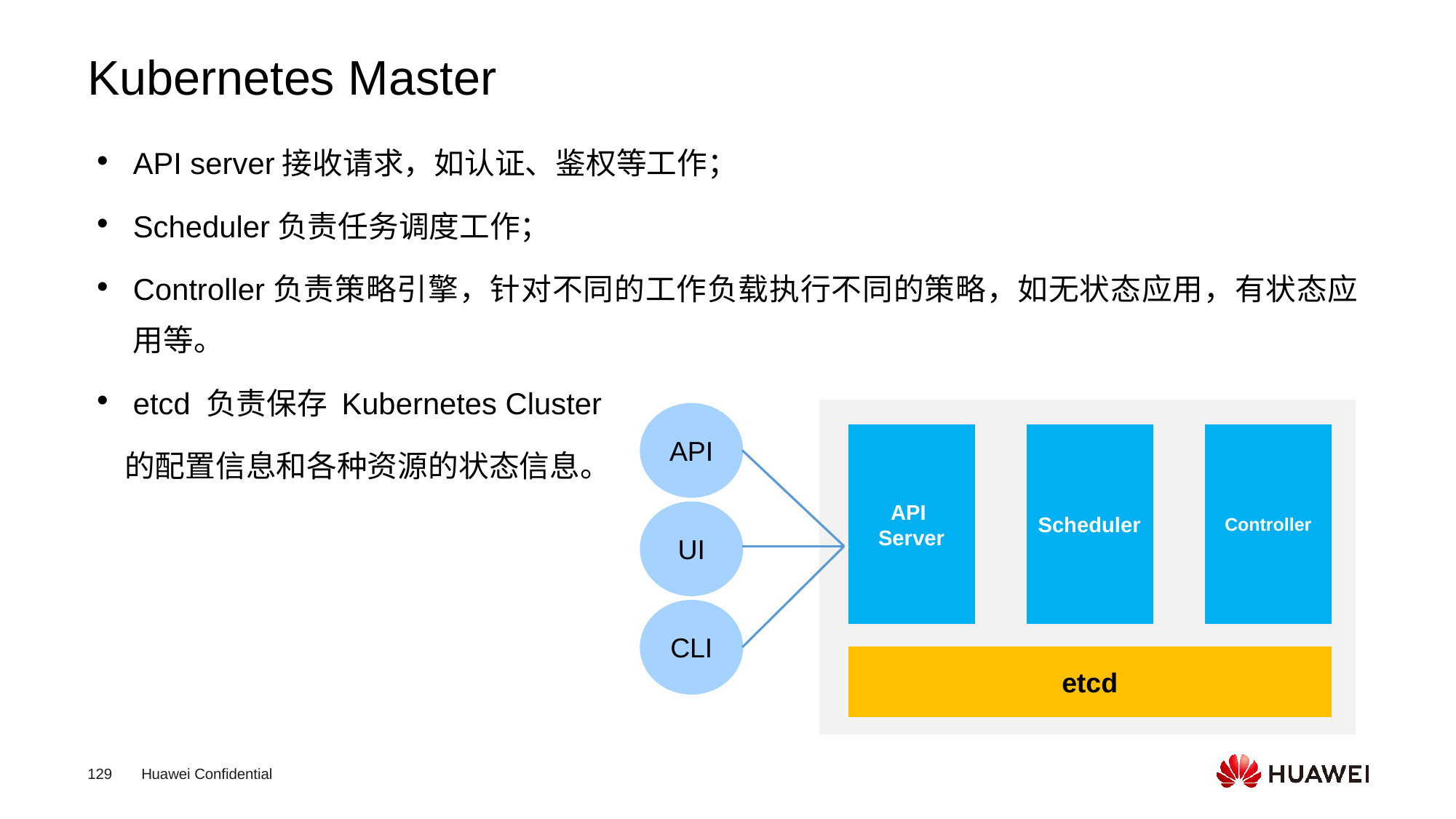

# Kubernetes Master
API server接收请求，如认证、鉴权等工作；
Scheduler负责任务调度工作；
Controller负责策略引擎，针对不同的工作负载执行不同的策略，如无状态应用，有状态应用等。
etcd 负责保存 Kubernetes Cluster
   的配置信息和各种资源的状态信息。

API
API
Server
Scheduler
Controller
UI
API Server
CLI
etcd